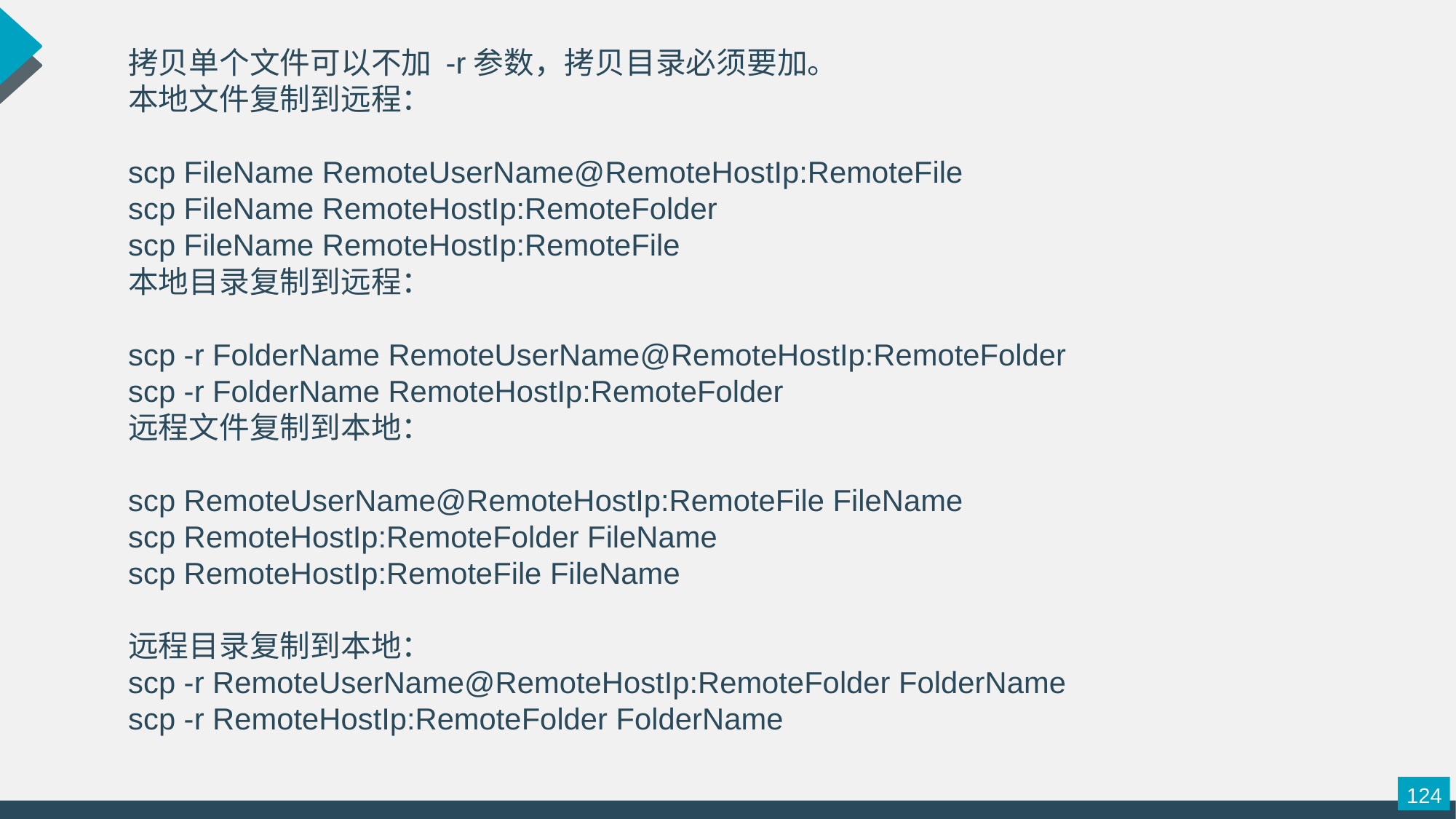

拷贝单个文件可以不加 -r参数，拷贝目录必须要加。
本地文件复制到远程：

scp FileName RemoteUserName@RemoteHostIp:RemoteFile
scp FileName RemoteHostIp:RemoteFolder
scp FileName RemoteHostIp:RemoteFile
本地目录复制到远程：

scp -r FolderName RemoteUserName@RemoteHostIp:RemoteFolder
scp -r FolderName RemoteHostIp:RemoteFolder
远程文件复制到本地：

scp RemoteUserName@RemoteHostIp:RemoteFile FileName
scp RemoteHostIp:RemoteFolder FileName
scp RemoteHostIp:RemoteFile FileName

远程目录复制到本地：
scp -r RemoteUserName@RemoteHostIp:RemoteFolder FolderName
scp -r RemoteHostIp:RemoteFolder FolderName